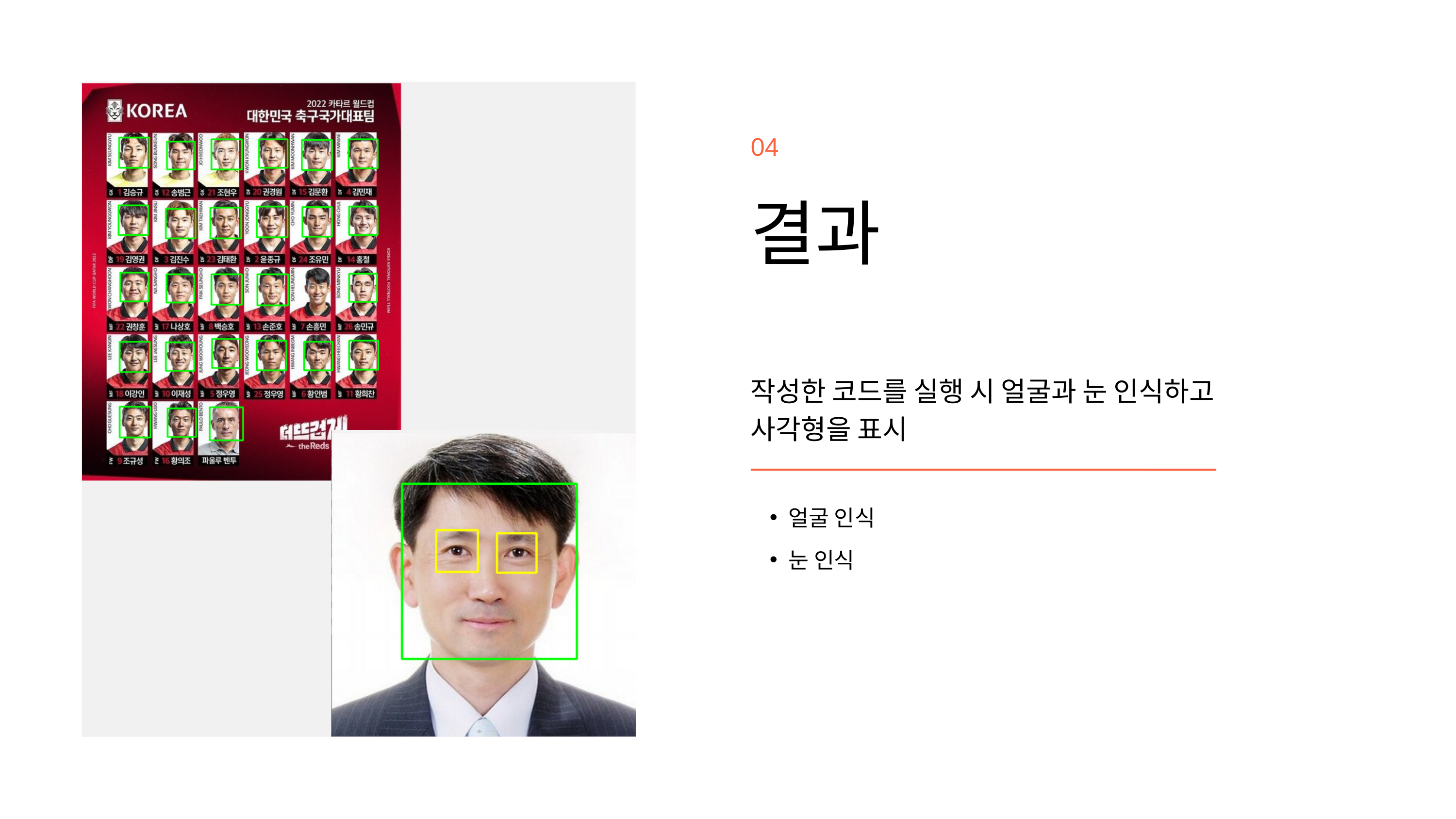

04
결과
작성한 코드를 실행 시 얼굴과 눈 인식하고 사각형을 표시

얼굴 인식
눈 인식